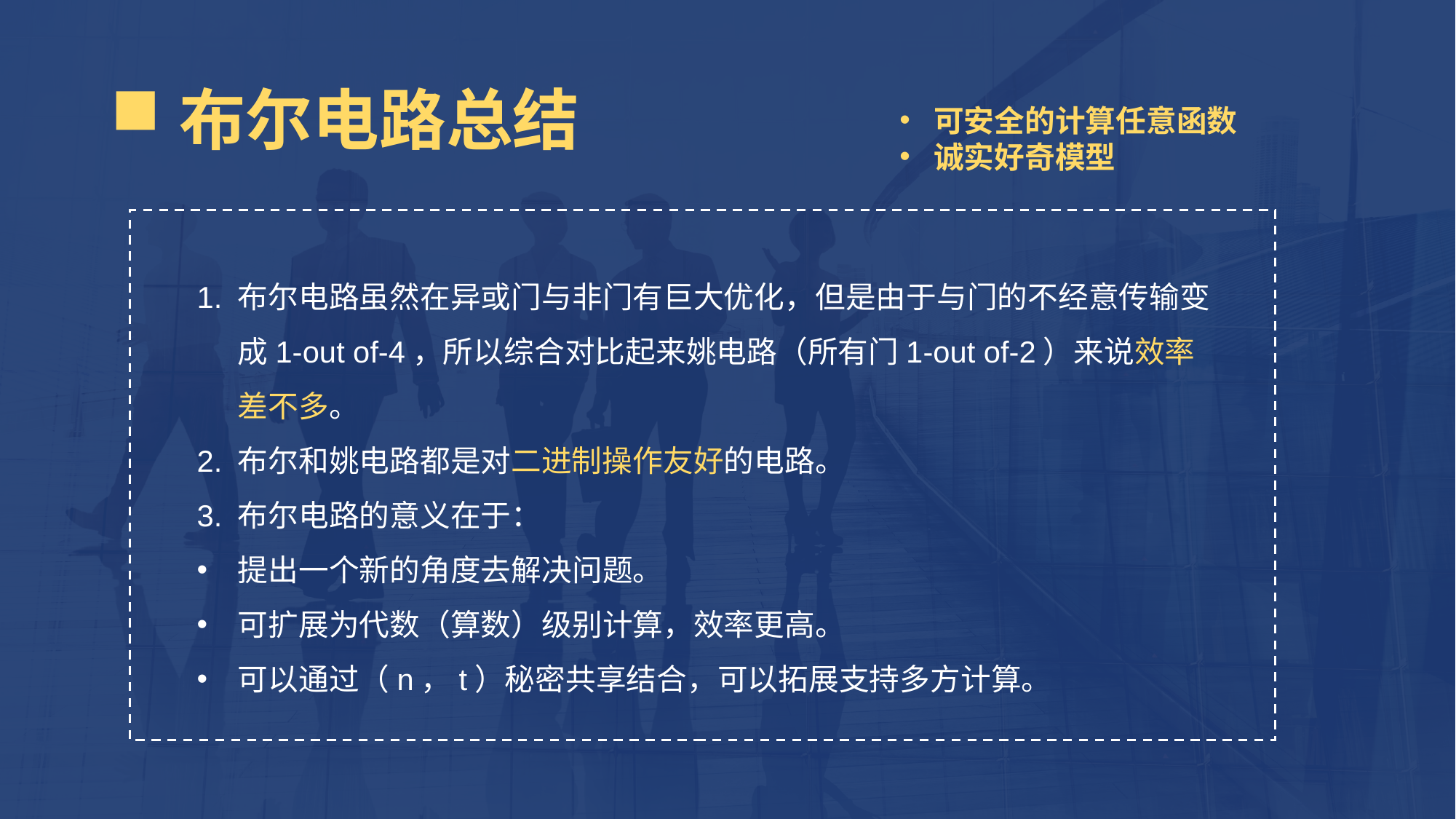

布尔电路总结
可安全的计算任意函数
诚实好奇模型

布尔电路虽然在异或门与非门有巨大优化，但是由于与门的不经意传输变成1-out of-4，所以综合对比起来姚电路（所有门1-out of-2）来说效率差不多。
布尔和姚电路都是对二进制操作友好的电路。
布尔电路的意义在于：
提出一个新的角度去解决问题。
可扩展为代数（算数）级别计算，效率更高。
可以通过（n，t）秘密共享结合，可以拓展支持多方计算。